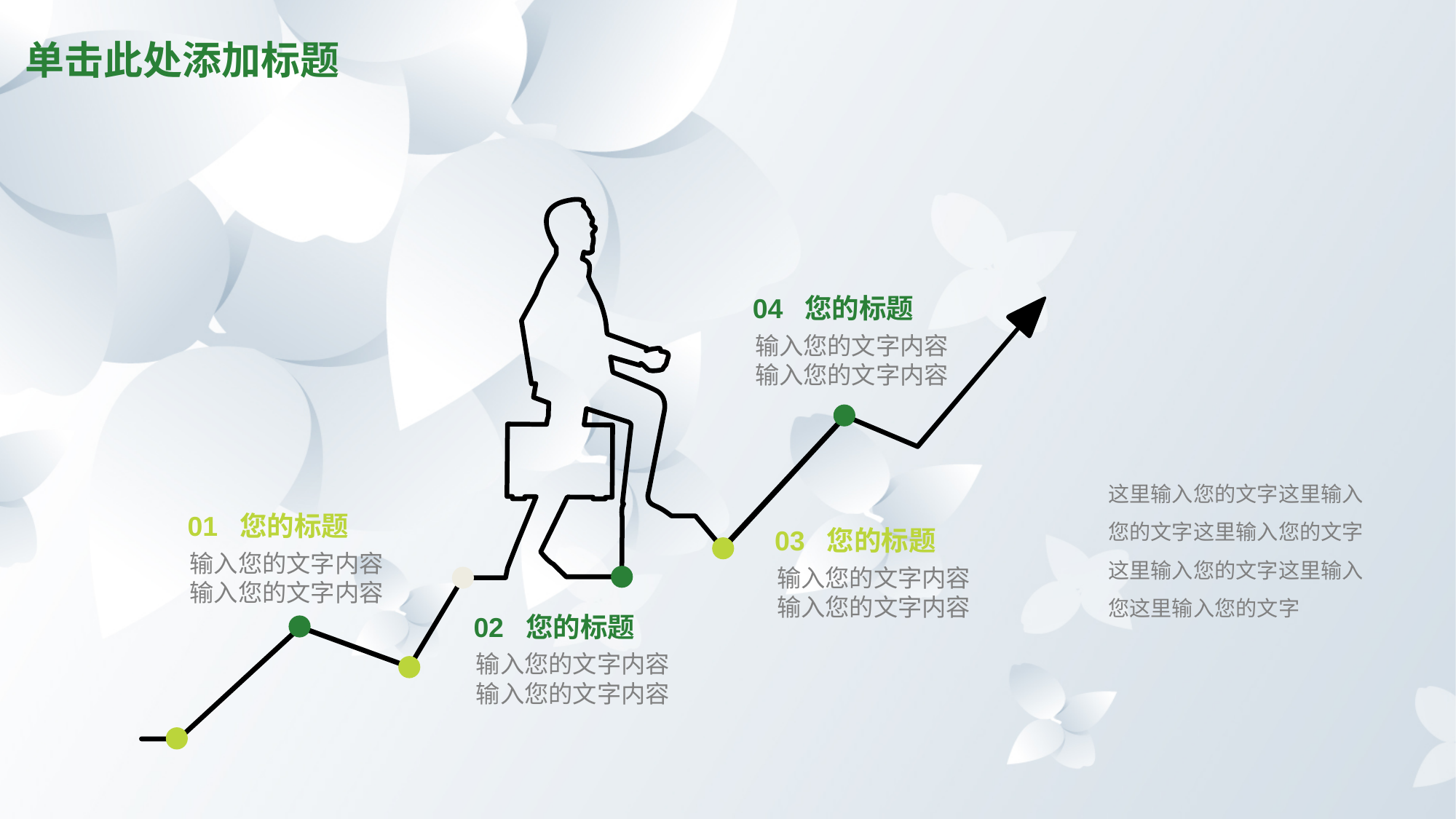

# 单击此处添加标题

04  您的标题
输入您的文字内容
输入您的文字内容

这里输入您的文字这里输入您的文字这里输入您的文字这里输入您的文字这里输入您这里输入您的文字
01  您的标题
03  您的标题

输入您的文字内容
输入您的文字内容
输入您的文字内容
输入您的文字内容

02  您的标题

输入您的文字内容
输入您的文字内容